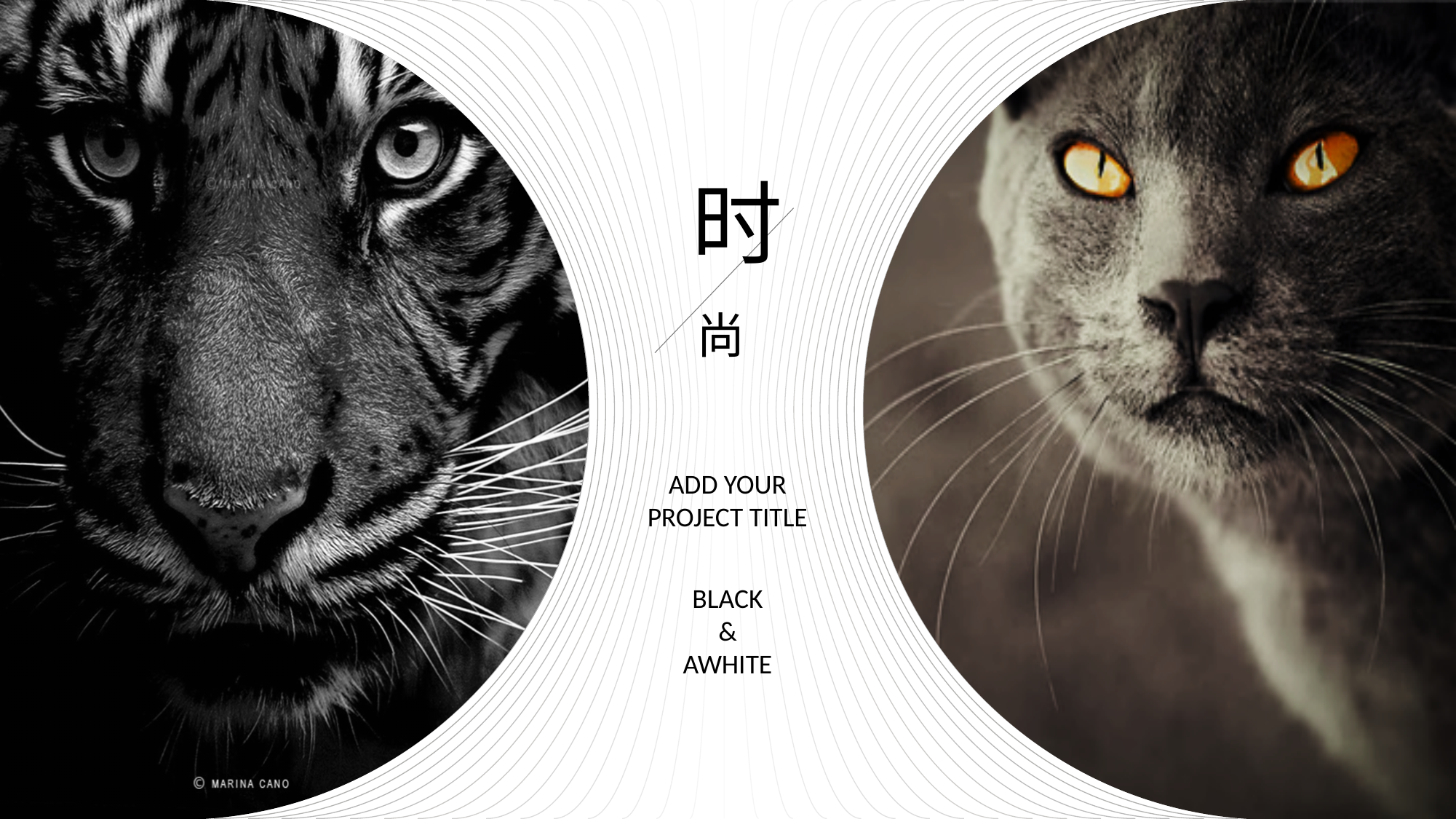

时
尚
ADD YOUR PROJECT TITLE
BLACK
&
AWHITE